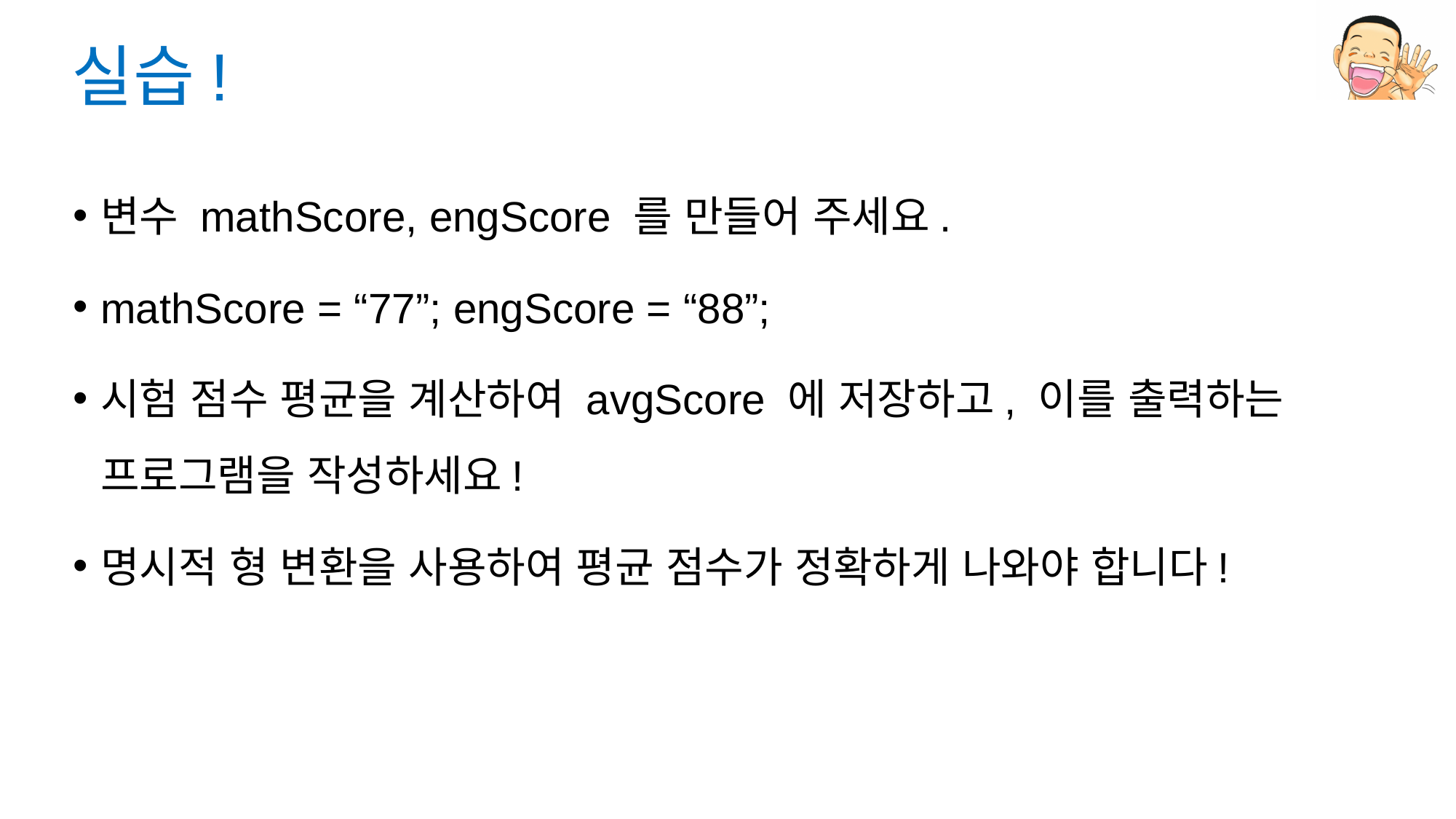

# 실습!
변수 mathScore, engScore 를 만들어 주세요.
mathScore = “77”; engScore = “88”;
시험 점수 평균을 계산하여 avgScore 에 저장하고, 이를 출력하는 프로그램을 작성하세요!
명시적 형 변환을 사용하여 평균 점수가 정확하게 나와야 합니다!